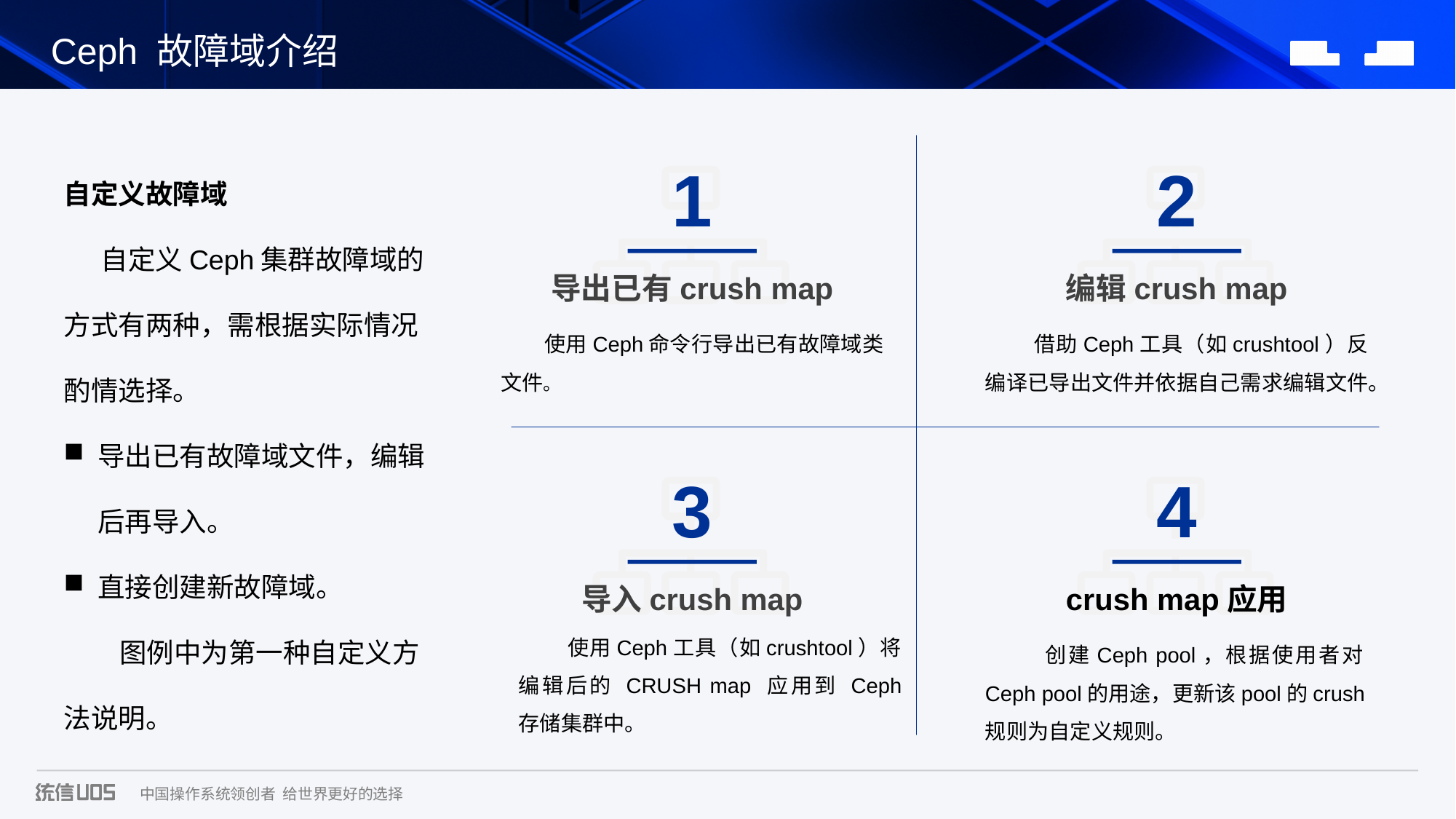

Ceph 故障域介绍
1

导出已有crush map
        使用Ceph命令行导出已有故障域类文件。

2

编辑crush map
        借助Ceph工具（如crushtool）反编译已导出文件并依据自己需求编辑文件。

3

导入crush map

4

crush map应用
        创建Ceph pool，根据使用者对Ceph pool的用途，更新该pool的crush规则为自定义规则。
自定义故障域
      自定义Ceph集群故障域的方式有两种，需根据实际情况酌情选择。
导出已有故障域文件，编辑后再导入。
直接创建新故障域。
        图例中为第一种自定义方法说明。
        使用Ceph工具（如crushtool）将编辑后的 CRUSH map 应用到 Ceph 存储集群中。